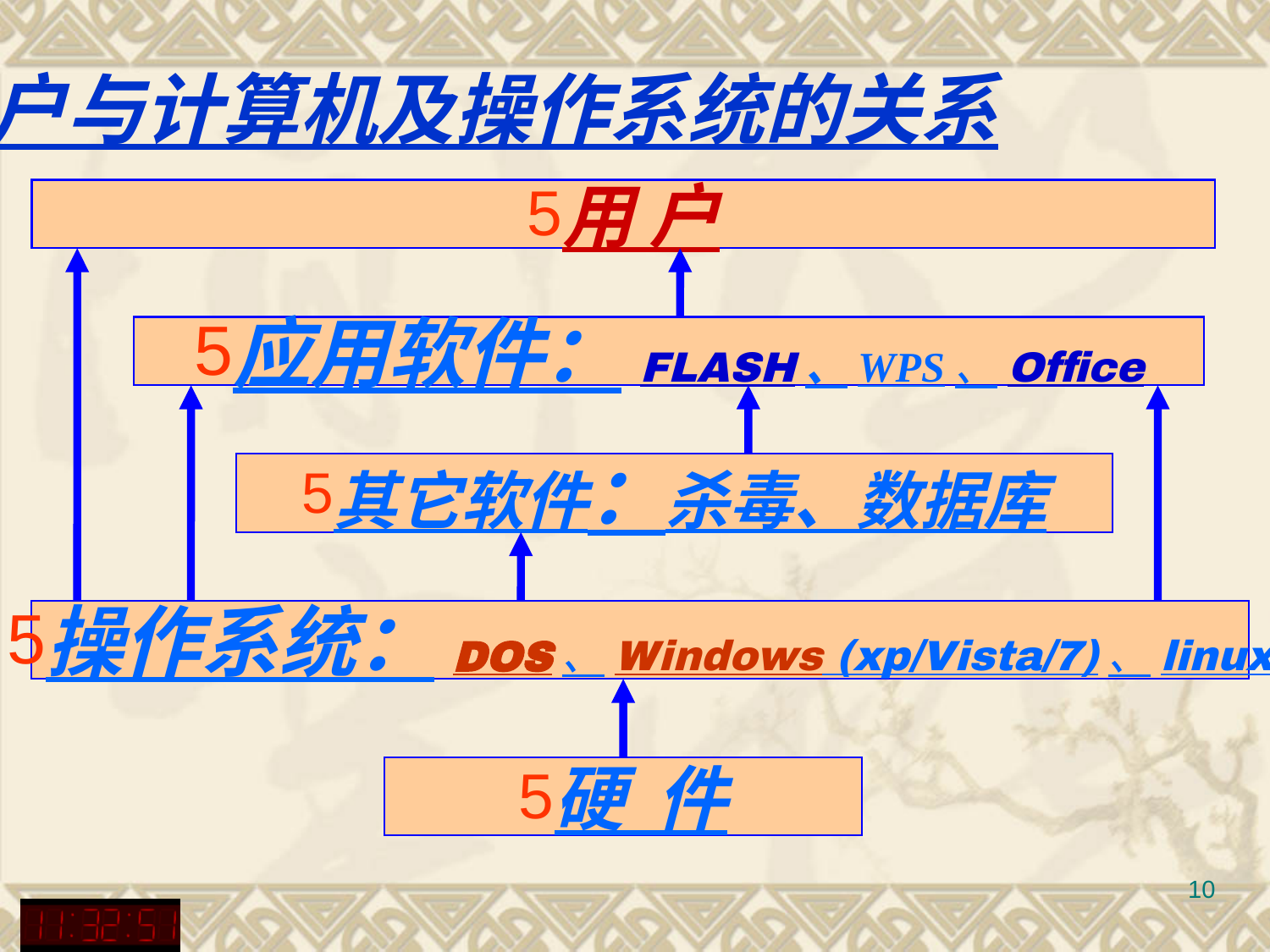

用户与计算机及操作系统的关系
用 户

应用软件：FLASH、WPS、Office

其它软件：杀毒、数据库

操作系统：DOS、Windows (xp/Vista/7)、linux

硬  件
10